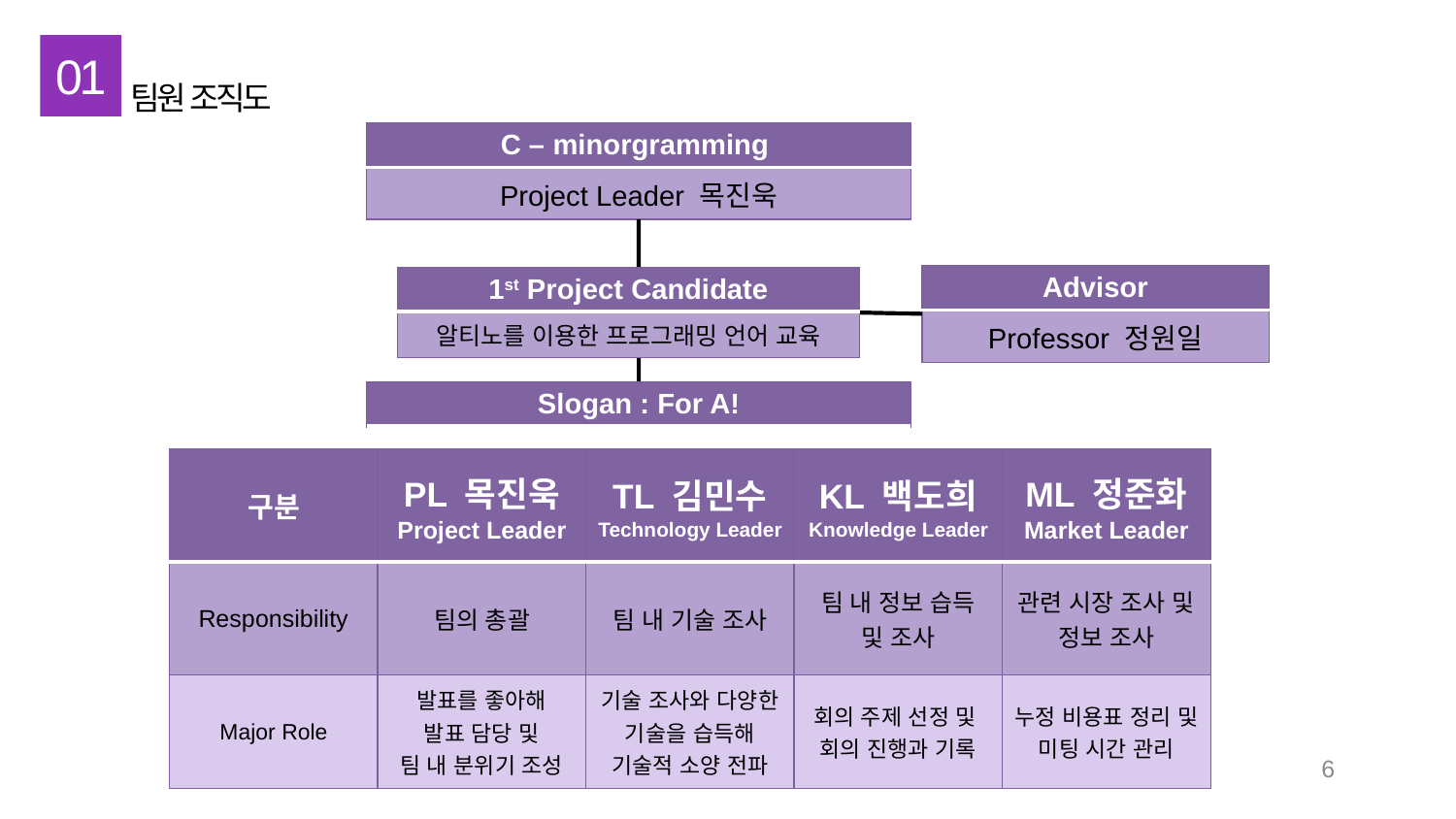

01
팀원 조직도
| C – minorgramming |
| --- |
| Project Leader 목진욱 |
| Advisor |
| --- |
| Professor 정원일 |
| 1st Project Candidate |
| --- |
| 알티노를 이용한 프로그래밍 언어 교육 |
| Slogan : For A! |
| --- |
| 구분 | PL 목진욱 Project Leader | TL 김민수 Technology Leader | KL 백도희 Knowledge Leader | ML 정준화 Market Leader |
| --- | --- | --- | --- | --- |
| Responsibility | 팀의 총괄 | 팀 내 기술 조사 | 팀 내 정보 습득 및 조사 | 관련 시장 조사 및 정보 조사 |
| Major Role | 발표를 좋아해 발표 담당 및 팀 내 분위기 조성 | 기술 조사와 다양한 기술을 습득해 기술적 소양 전파 | 회의 주제 선정 및 회의 진행과 기록 | 누정 비용표 정리 및 미팅 시간 관리 |
6